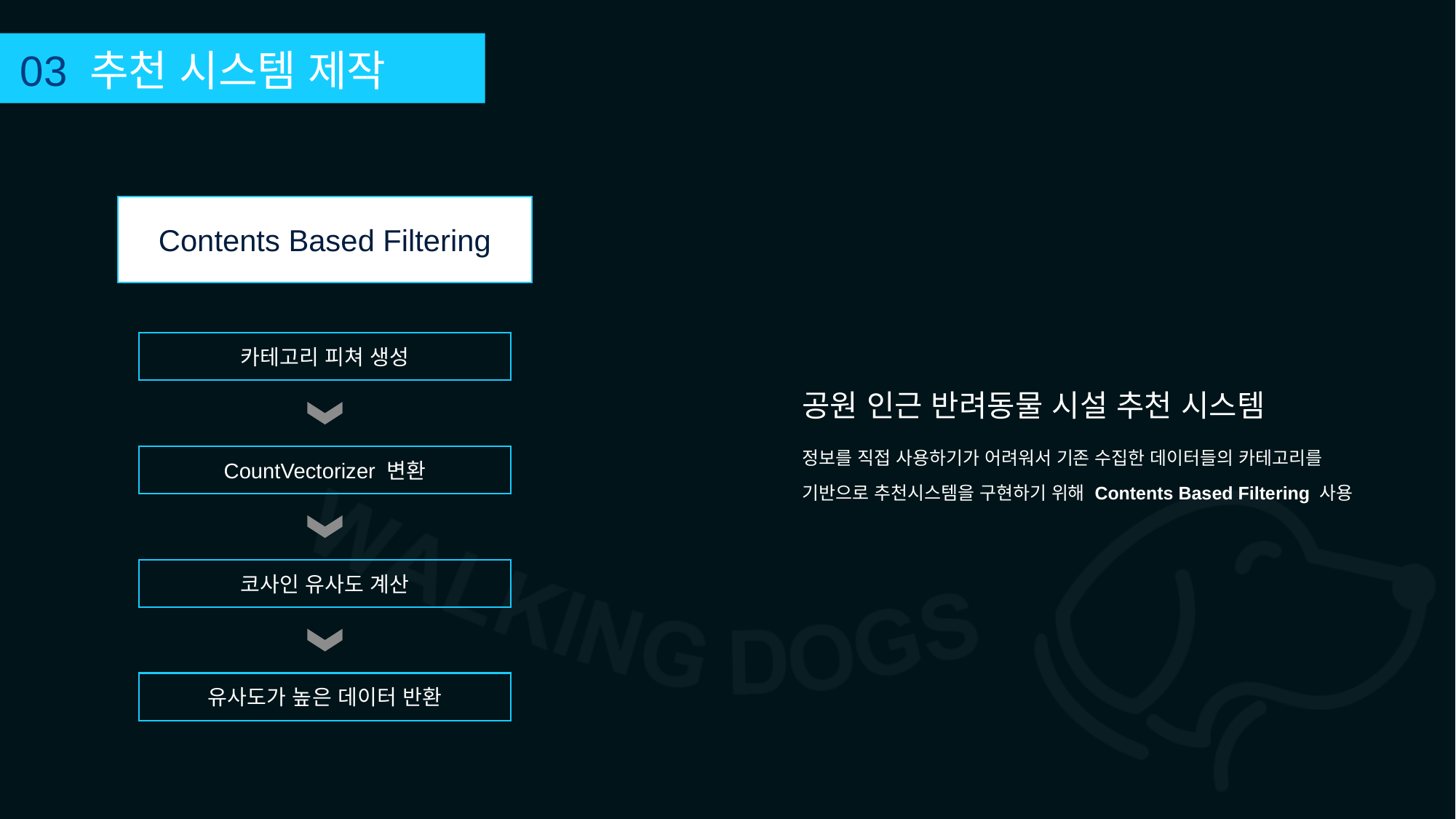

03 추천 시스템 제작

Contents Based Filtering

카테고리 피쳐 생성

CountVectorizer 변환

코사인 유사도 계산

유사도가 높은 데이터 반환
공원 인근 반려동물 시설 추천 시스템
정보를 직접 사용하기가 어려워서 기존 수집한 데이터들의 카테고리를 기반으로 추천시스템을 구현하기 위해 Contents Based Filtering 사용